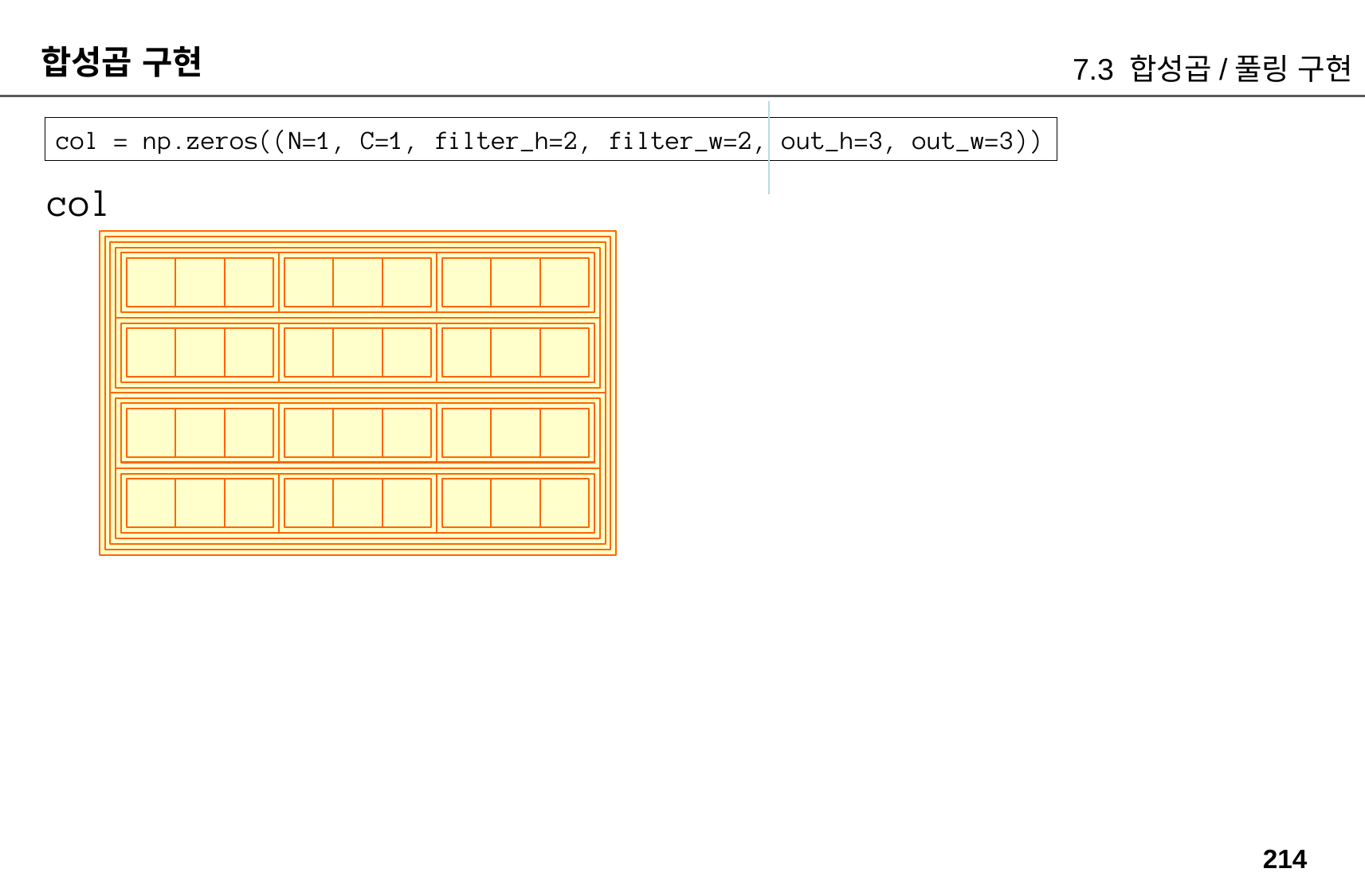

합성곱 구현
7.3 합성곱/풀링 구현
col = np.zeros((N=1, C=1, filter_h=2, filter_w=2, out_h=3, out_w=3))
col